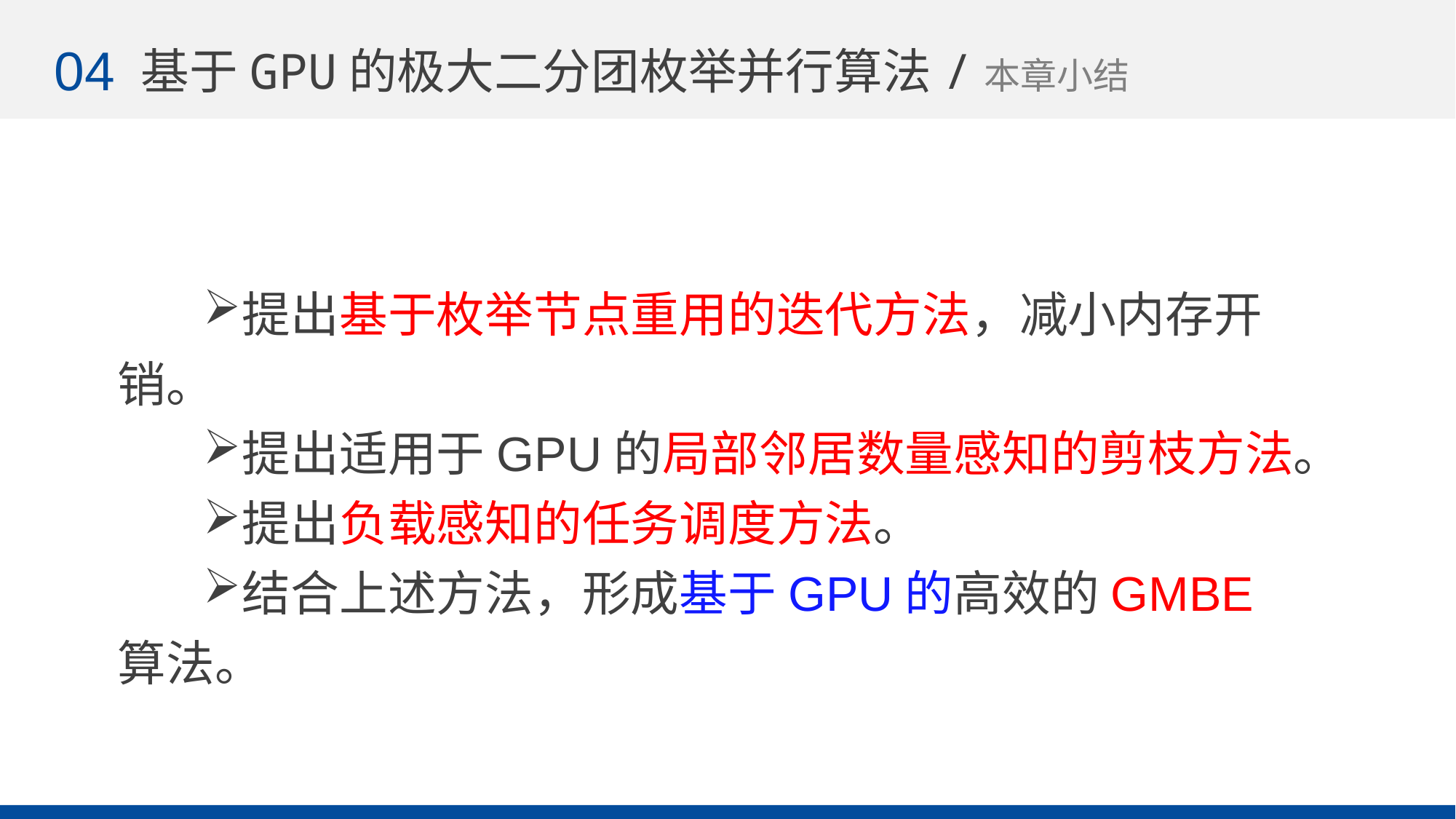

04
基于GPU的极大二分团枚举并行算法/本章小结
45
提出基于枚举节点重用的迭代方法，减小内存开销。
提出适用于GPU的局部邻居数量感知的剪枝方法。
提出负载感知的任务调度方法。
结合上述方法，形成基于GPU的高效的GMBE算法。